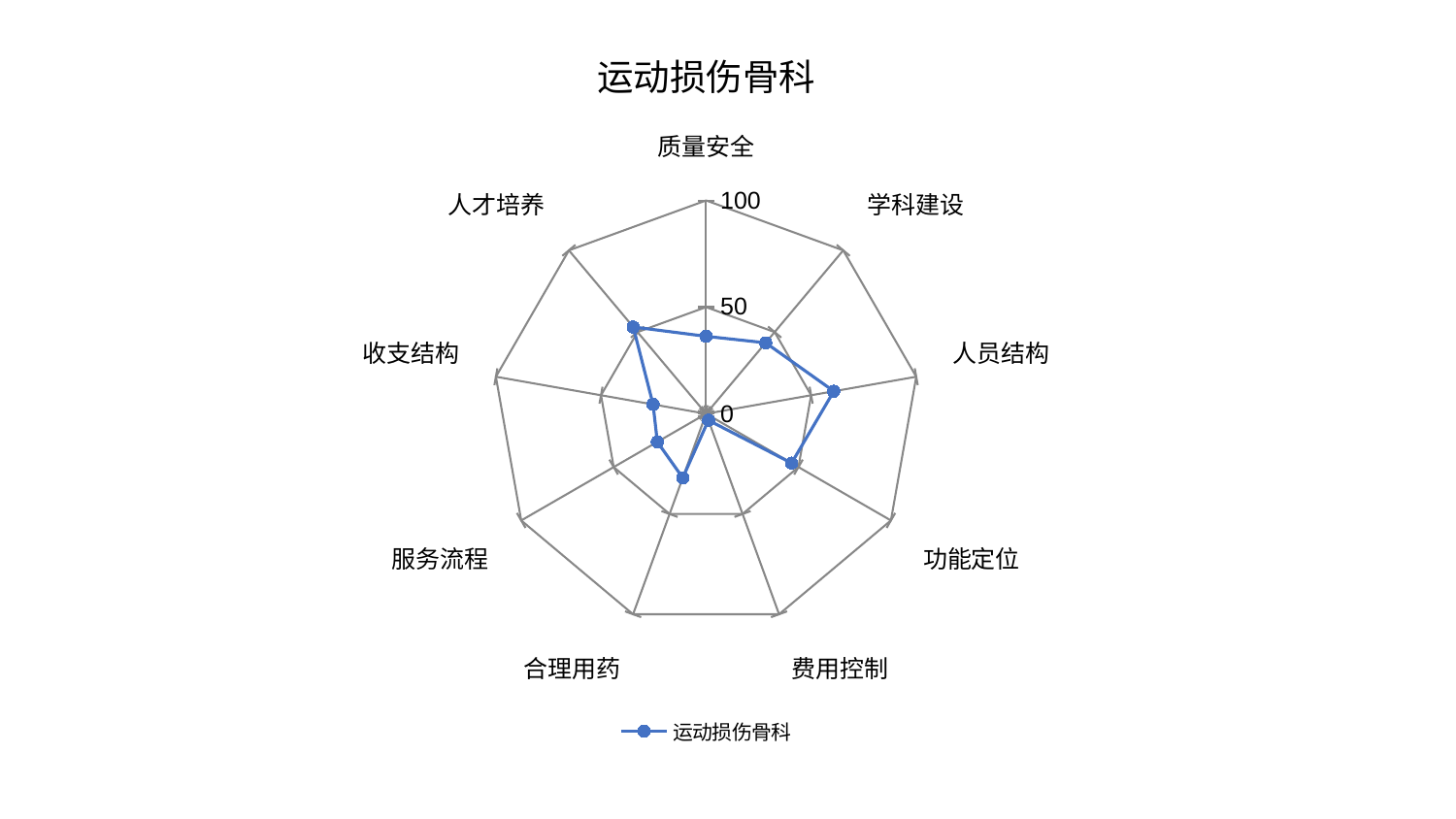

### Chart: 运动损伤骨科

| Category | 运动损伤骨科 |
|---|---|
| 质量安全 | 36.31310987646478 |
| 学科建设 | 43.44216063673037 |
| 人员结构 | 60.772937540108394 |
| 功能定位 | 46.26887469878805 |
| 费用控制 | 3.232303970144935 |
| 合理用药 | 31.943576640724757 |
| 服务流程 | 26.381553520257356 |
| 收支结构 | 25.23022954541195 |
| 人才培养 | 53.108024327440894 |
133